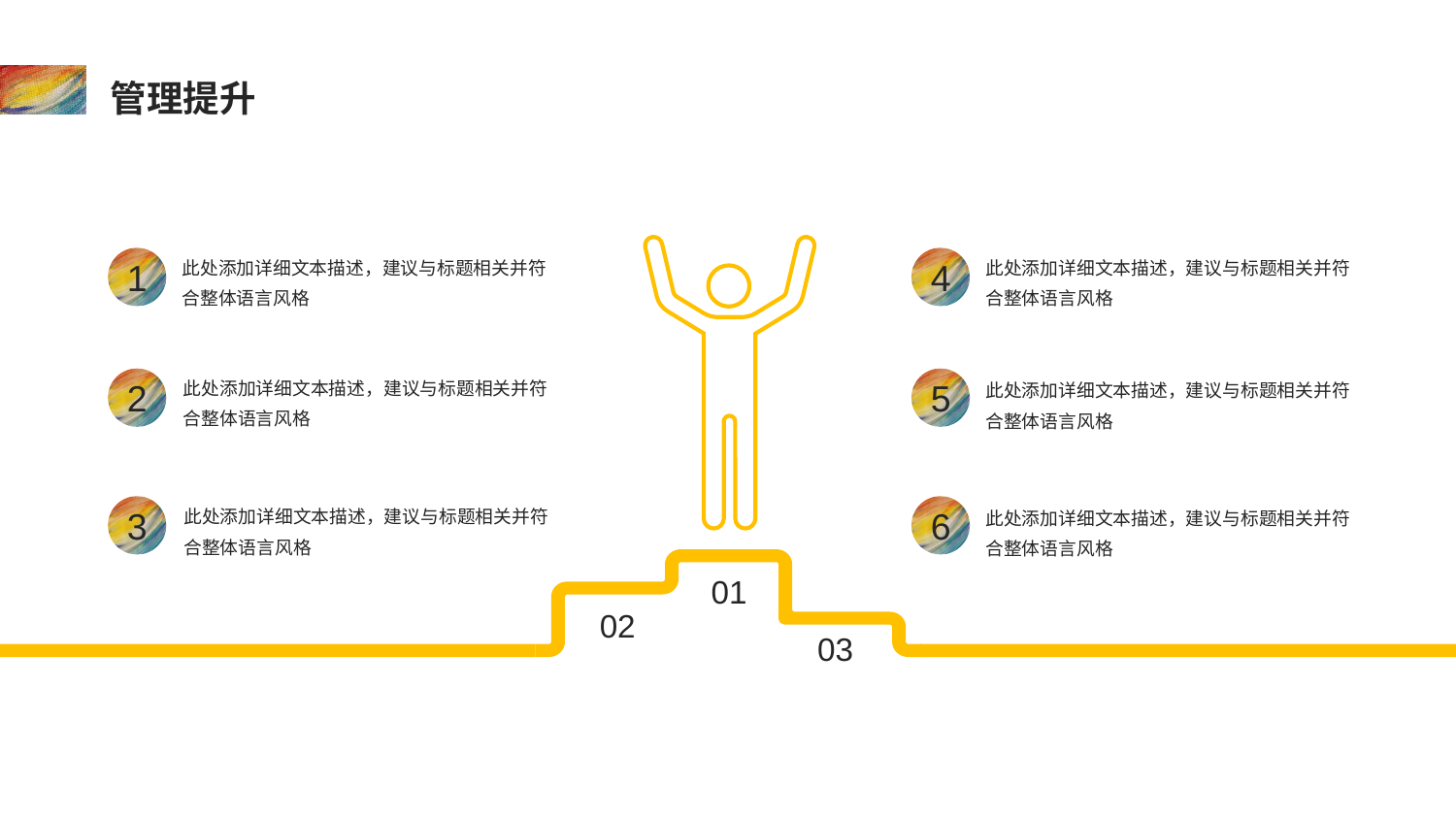

管理提升

此处添加详细文本描述，建议与标题相关并符合整体语言风格
1

01
02
03

此处添加详细文本描述，建议与标题相关并符合整体语言风格
4
此处添加详细文本描述，建议与标题相关并符合整体语言风格
2
此处添加详细文本描述，建议与标题相关并符合整体语言风格
5
此处添加详细文本描述，建议与标题相关并符合整体语言风格
3
此处添加详细文本描述，建议与标题相关并符合整体语言风格
6